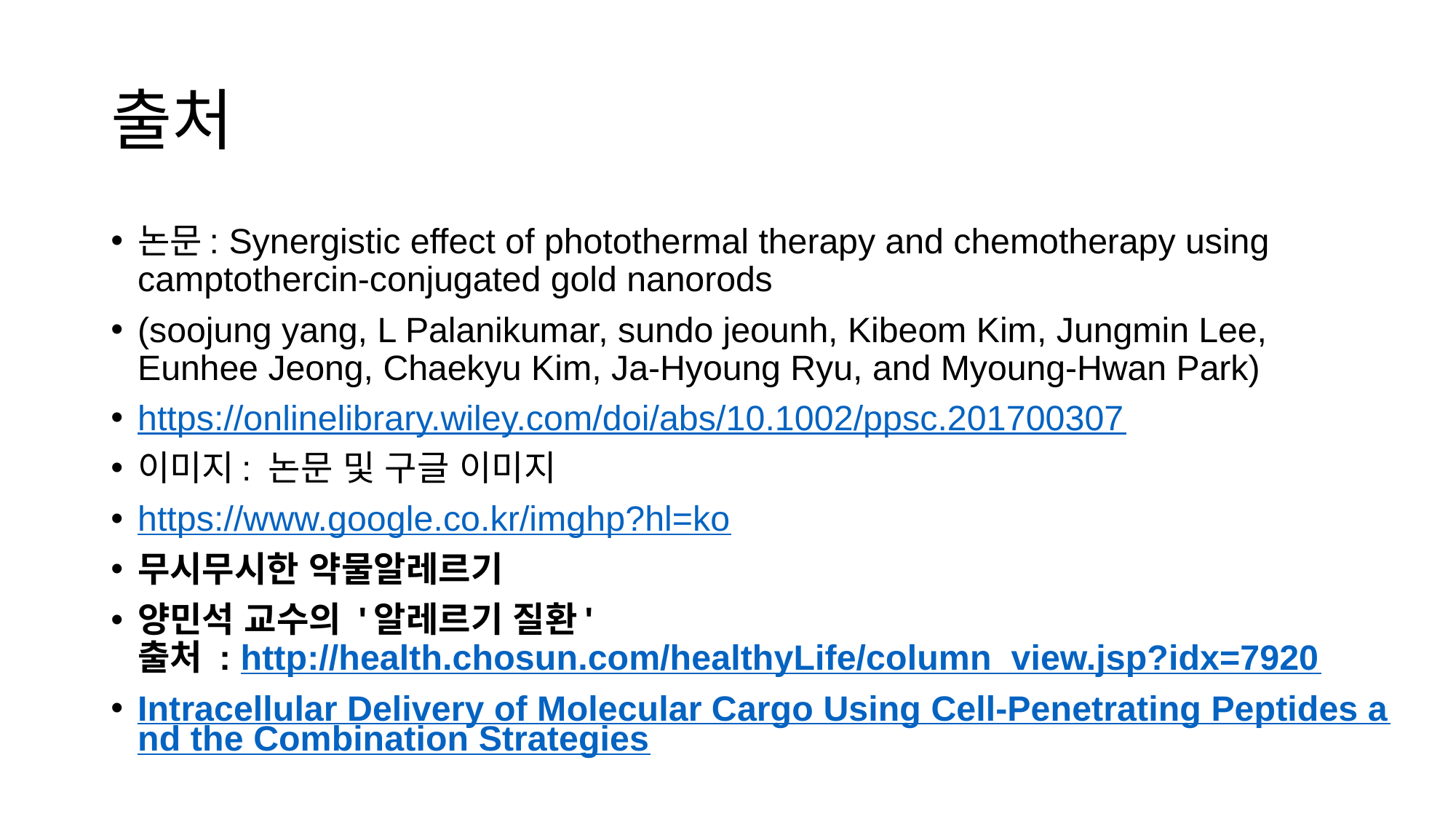

# 출처
논문: Synergistic effect of photothermal therapy and chemotherapy using camptothercin-conjugated gold nanorods
(soojung yang, L Palanikumar, sundo jeounh, Kibeom Kim, Jungmin Lee, Eunhee Jeong, Chaekyu Kim, Ja-Hyoung Ryu, and Myoung-Hwan Park)
https://onlinelibrary.wiley.com/doi/abs/10.1002/ppsc.201700307
이미지: 논문 및 구글 이미지
https://www.google.co.kr/imghp?hl=ko
무시무시한 약물알레르기
양민석 교수의 '알레르기 질환'
출처 : http://health.chosun.com/healthyLife/column_view.jsp?idx=7920
Intracellular Delivery of Molecular Cargo Using Cell-Penetrating Peptides and the Combination Strategies